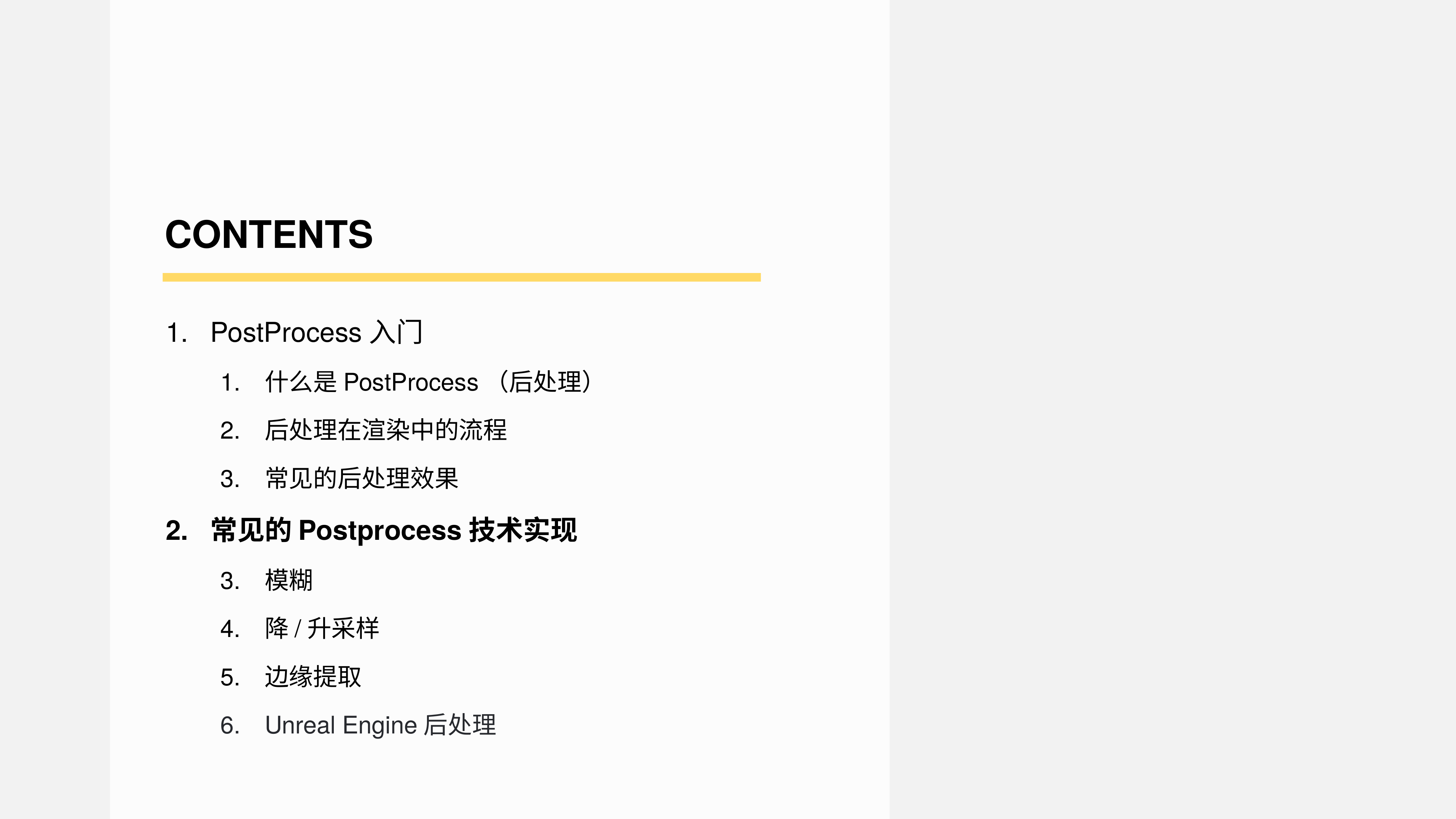

Contents

PostProcess入门
什么是PostProcess（后处理）
后处理在渲染中的流程
常见的后处理效果
常见的Postprocess技术实现
模糊
降/升采样
边缘提取
Unreal Engine后处理